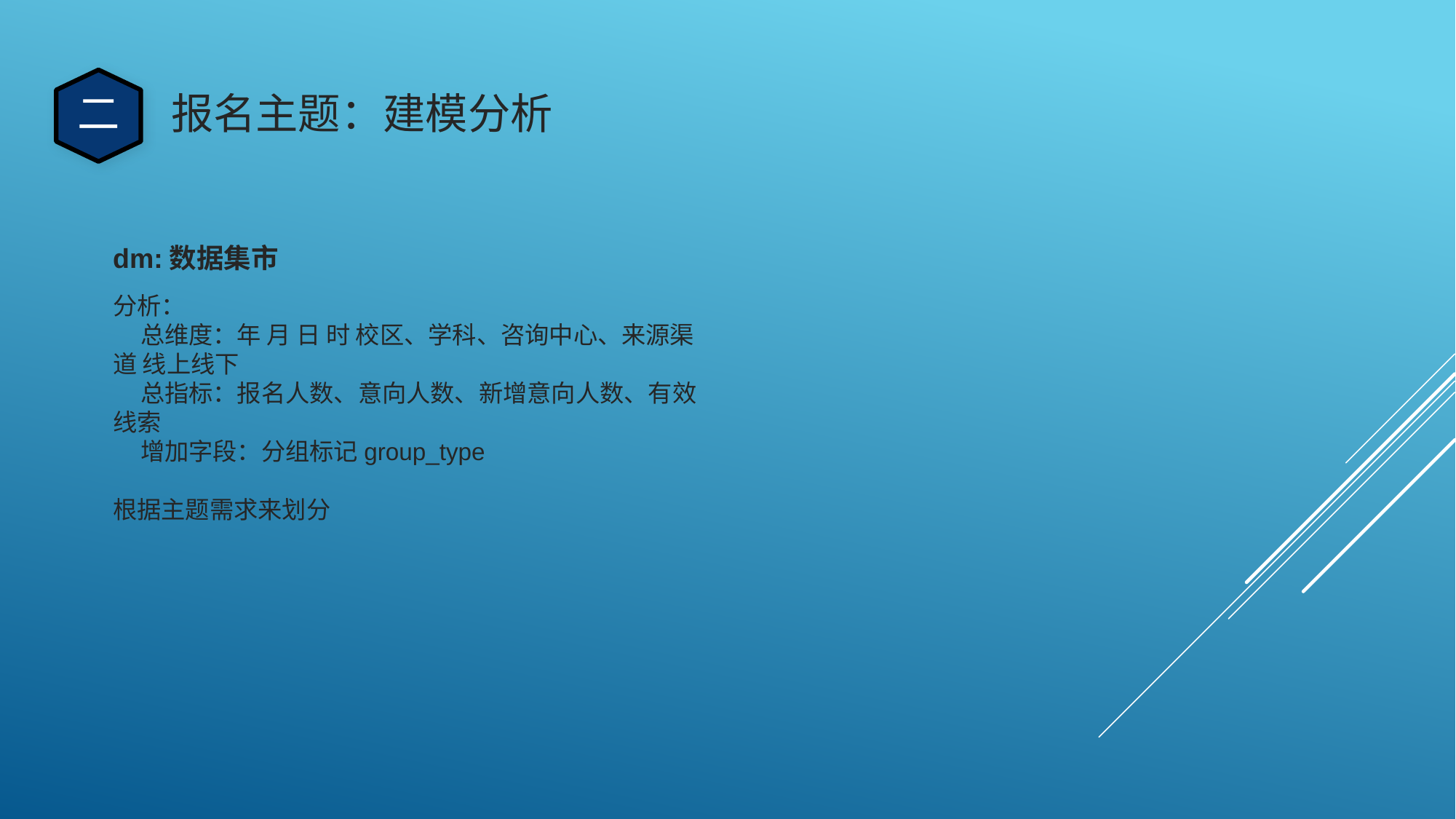

二
报名主题：建模分析
dm:数据集市
分析：
    总维度：年 月 日 时 校区、学科、咨询中心、来源渠道 线上线下
    总指标：报名人数、意向人数、新增意向人数、有效线索
    增加字段：分组标记group_type

根据主题需求来划分